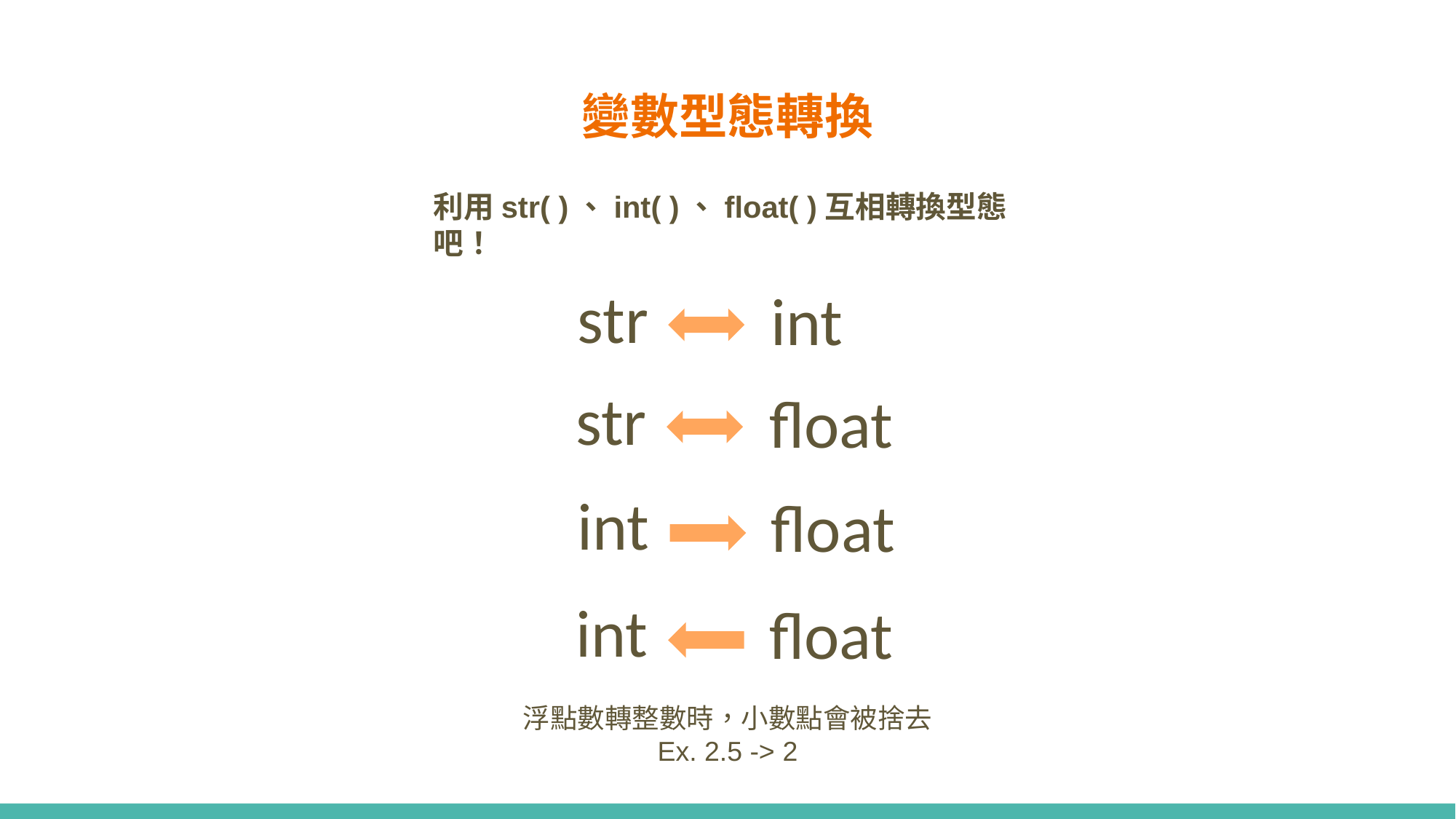

# 變數型態轉換
利用str( )、int( )、float( )互相轉換型態吧！
str
 int

str
 float

int
 float

int
 float

浮點數轉整數時，小數點會被捨去
Ex. 2.5 -> 2